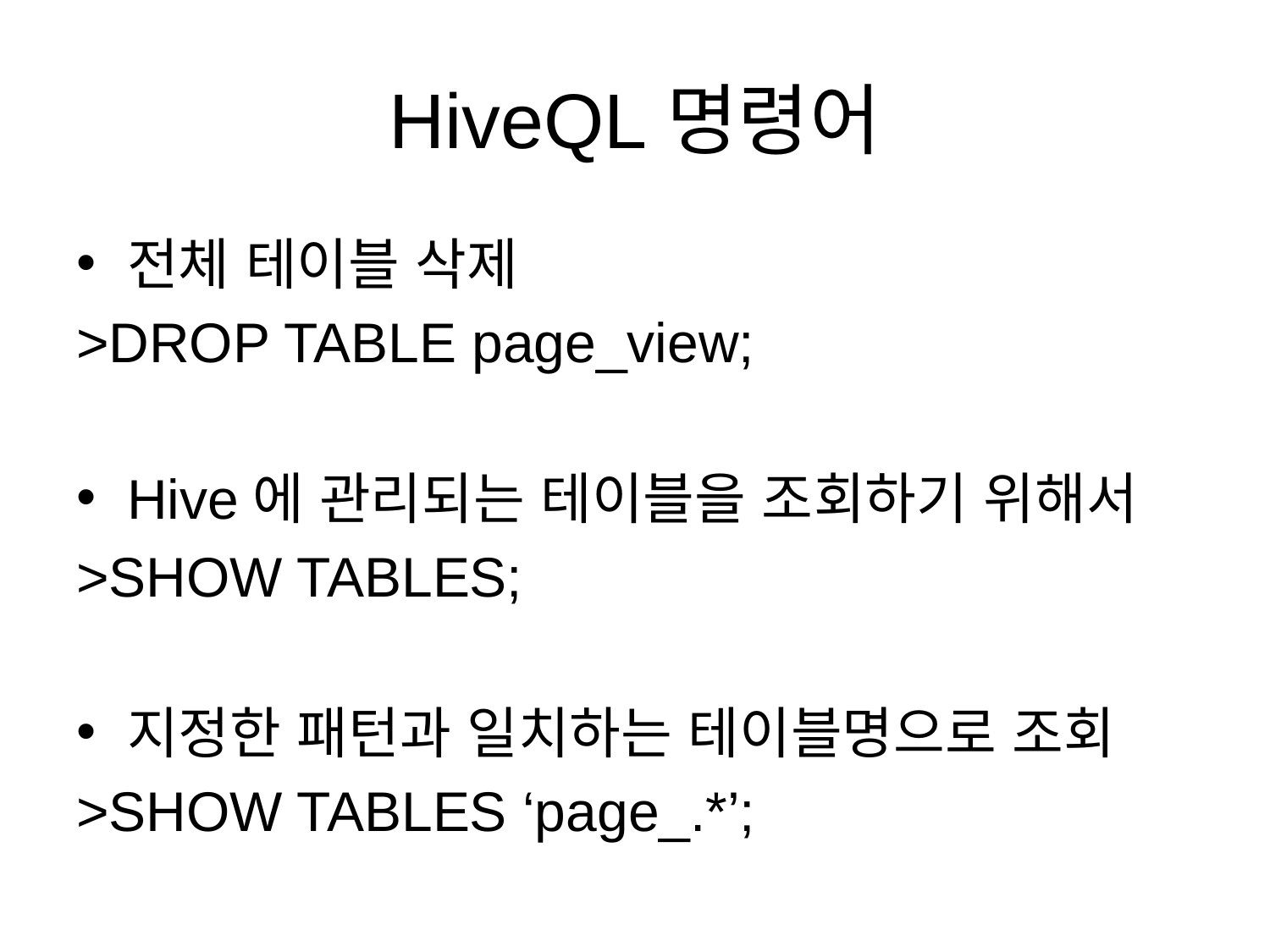

# HiveQL명령어
전체 테이블 삭제
>DROP TABLE page_view;

Hive에 관리되는 테이블을 조회하기 위해서
>SHOW TABLES;

지정한 패턴과 일치하는 테이블명으로 조회
>SHOW TABLES ‘page_.*’;